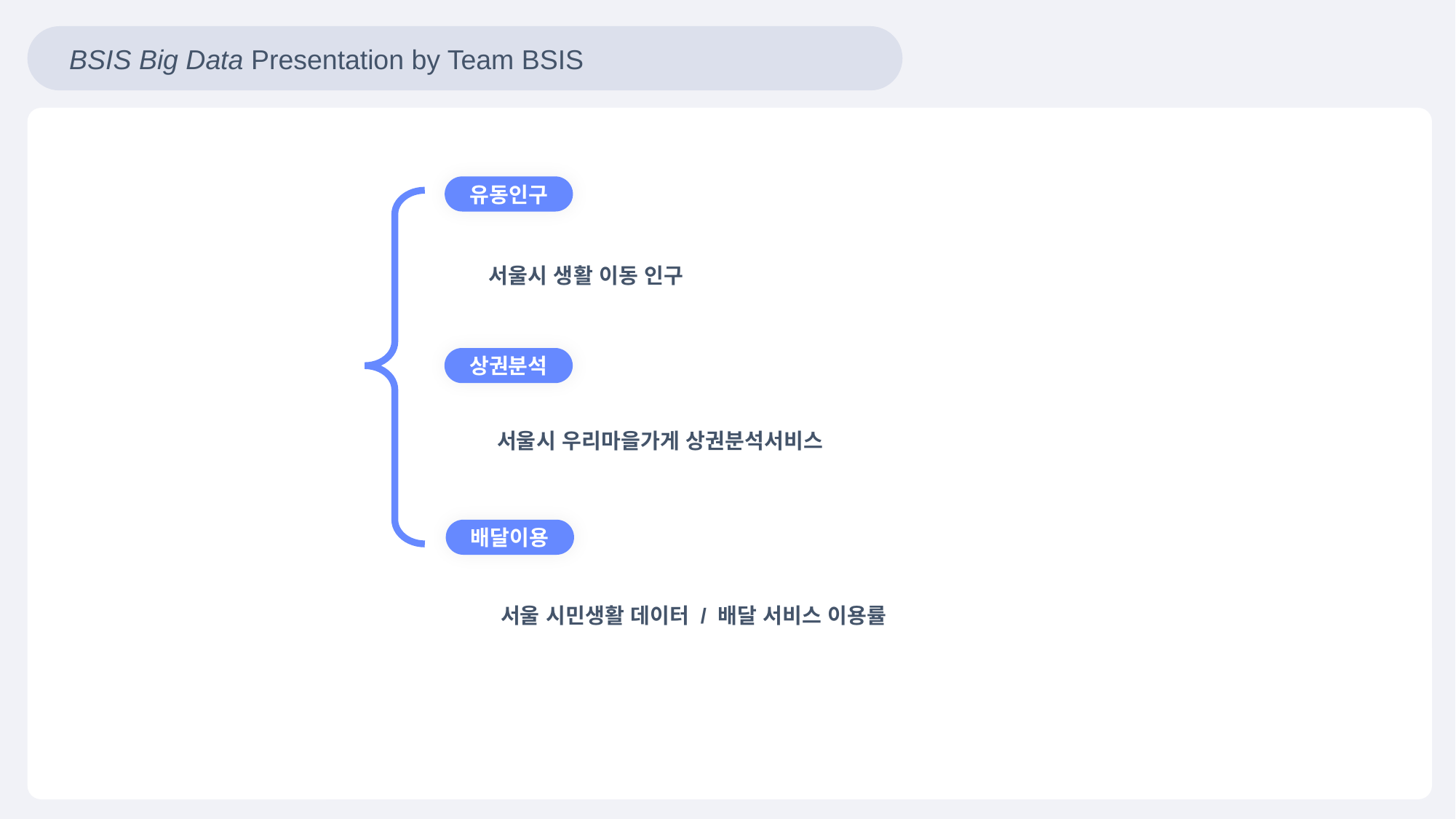

BSIS Big Data Presentation by Team BSIS

유동인구

서울시 생활 이동 인구
상권분석
서울시 우리마을가게 상권분석서비스
배달이용
서울 시민생활 데이터 / 배달 서비스 이용률